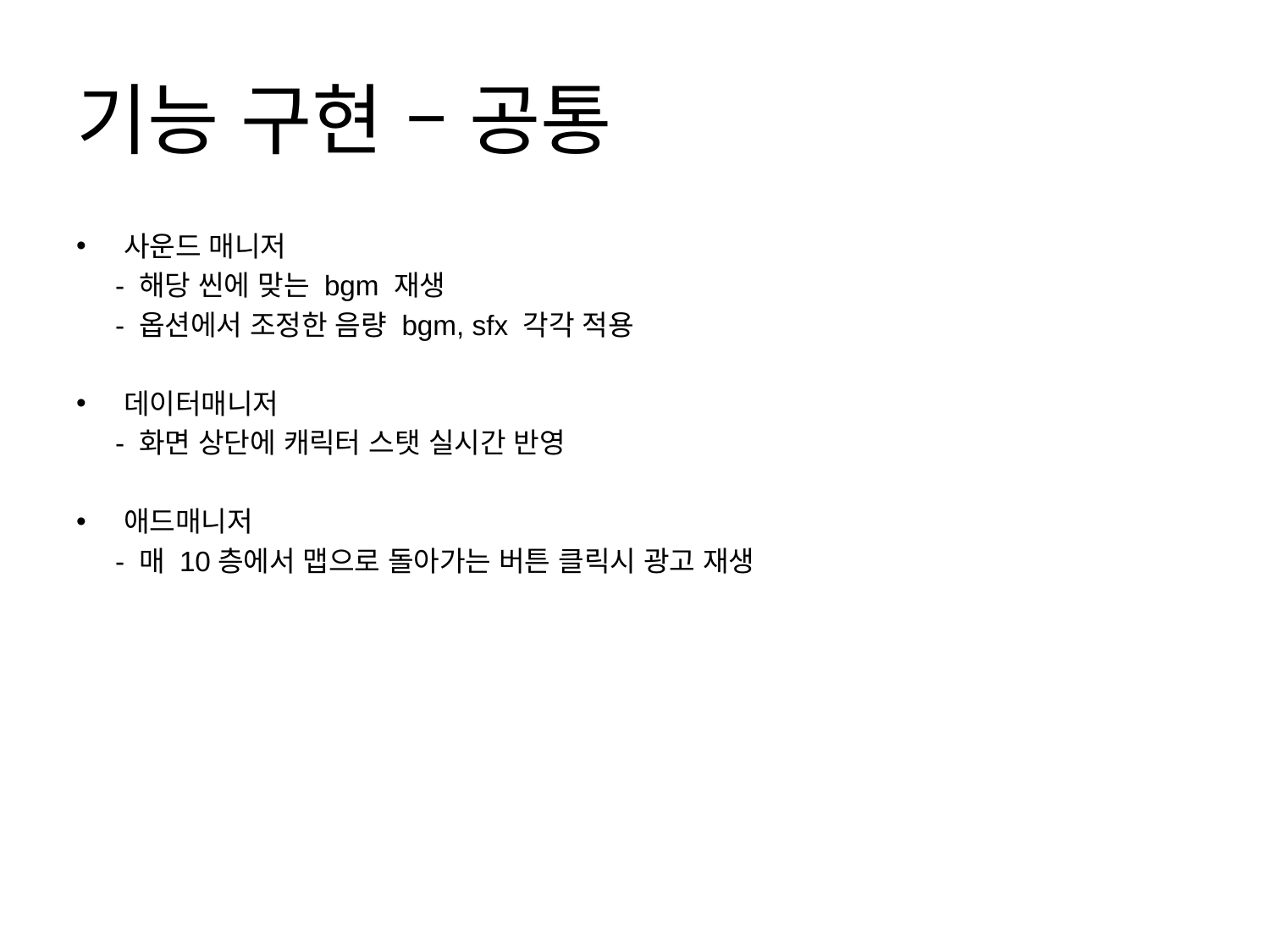

# 기능 구현 – 공통
사운드 매니저
     - 해당 씬에 맞는 bgm 재생
     - 옵션에서 조정한 음량 bgm, sfx 각각 적용

데이터매니저
     - 화면 상단에 캐릭터 스탯 실시간 반영

애드매니저
     - 매 10층에서 맵으로 돌아가는 버튼 클릭시 광고 재생